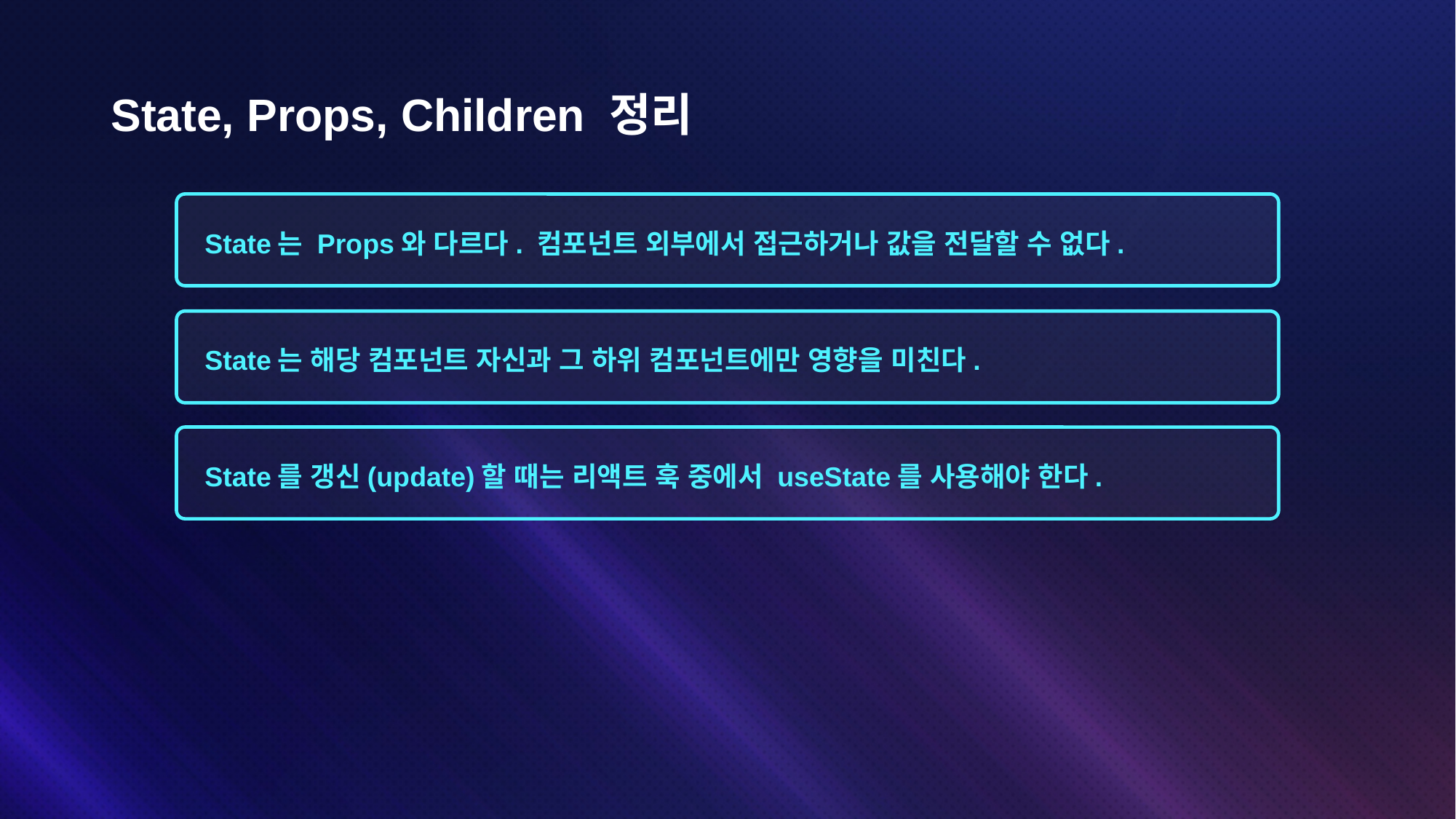

# State, Props, Children 정리
State는 Props와 다르다. 컴포넌트 외부에서 접근하거나 값을 전달할 수 없다.
State는 해당 컴포넌트 자신과 그 하위 컴포넌트에만 영향을 미친다.
State를 갱신(update)할 때는 리액트 훅 중에서 useState를 사용해야 한다.